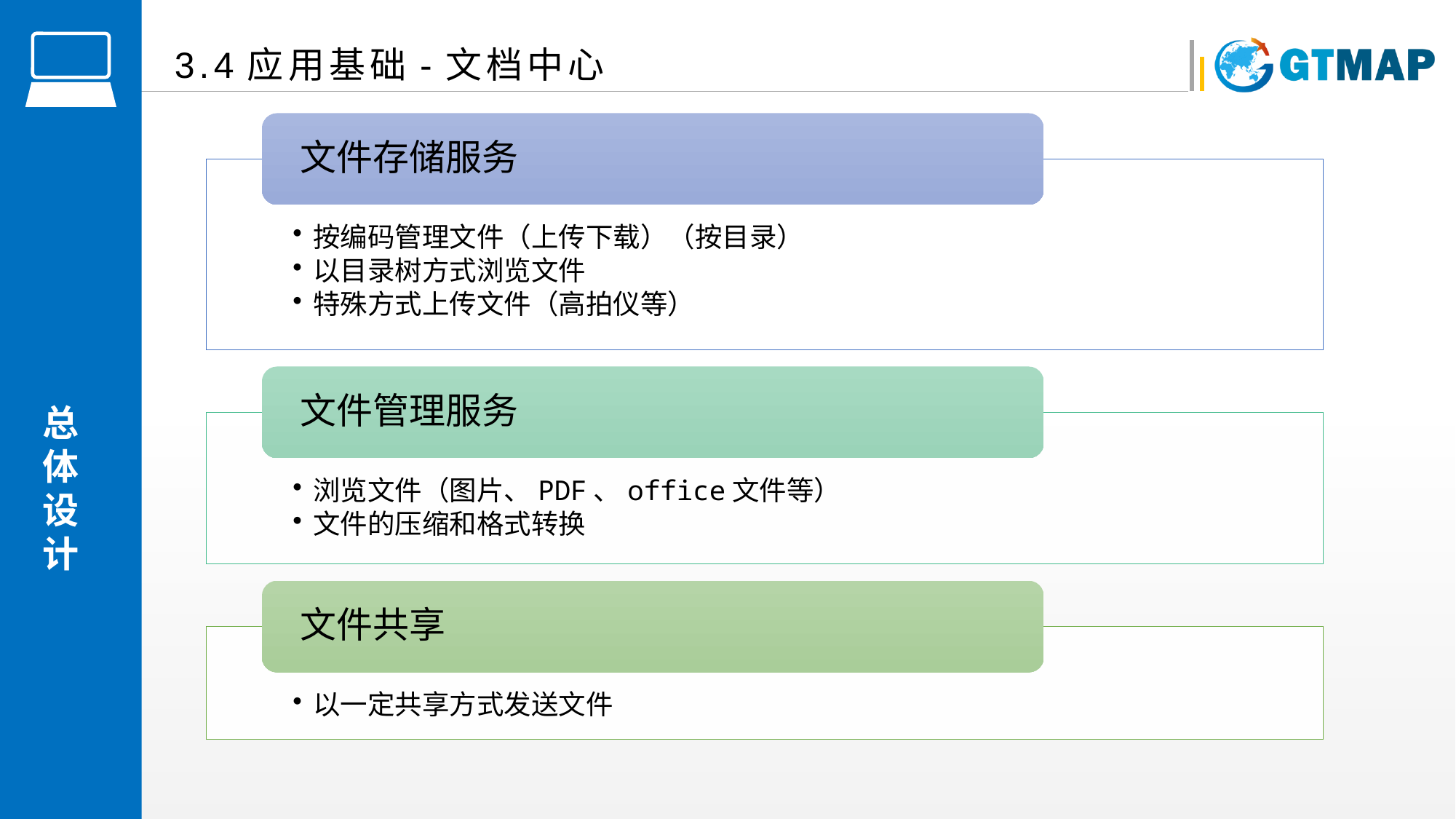

3.4应用基础-文档中心
按编码管理文件（上传下载）（按目录）
以目录树方式浏览文件
特殊方式上传文件（高拍仪等）
文件存储服务
浏览文件（图片、PDF、office文件等）
文件的压缩和格式转换
文件管理服务
以一定共享方式发送文件
文件共享